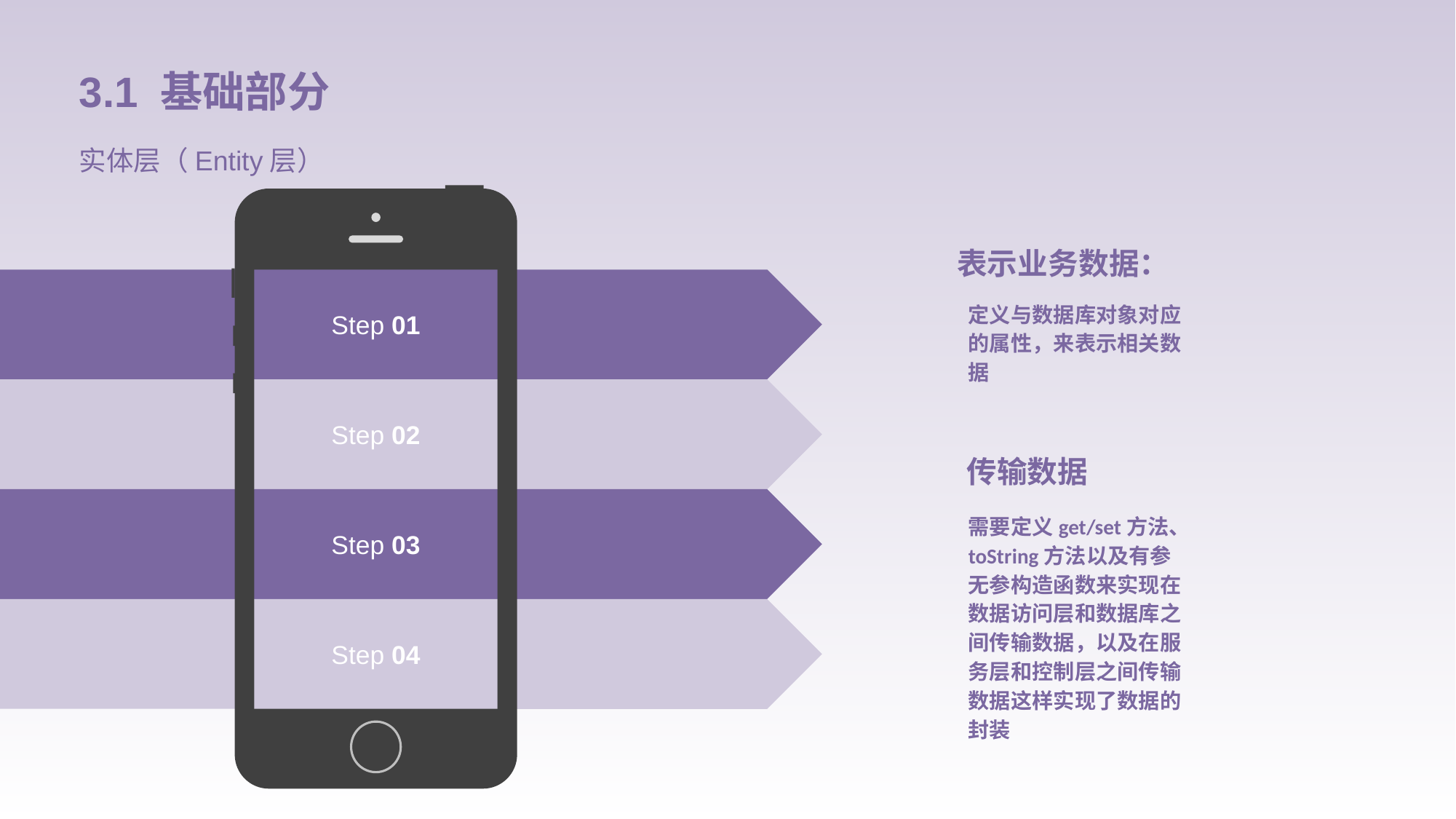

3.1 基础部分
实体层（Entity层）

表示业务数据：

Step 01
定义与数据库对象对应的属性，来表示相关数据

Step 02
传输数据

Step 03
需要定义get/set方法、toString方法以及有参无参构造函数来实现在数据访问层和数据库之间传输数据，以及在服务层和控制层之间传输数据这样实现了数据的封装

Step 04